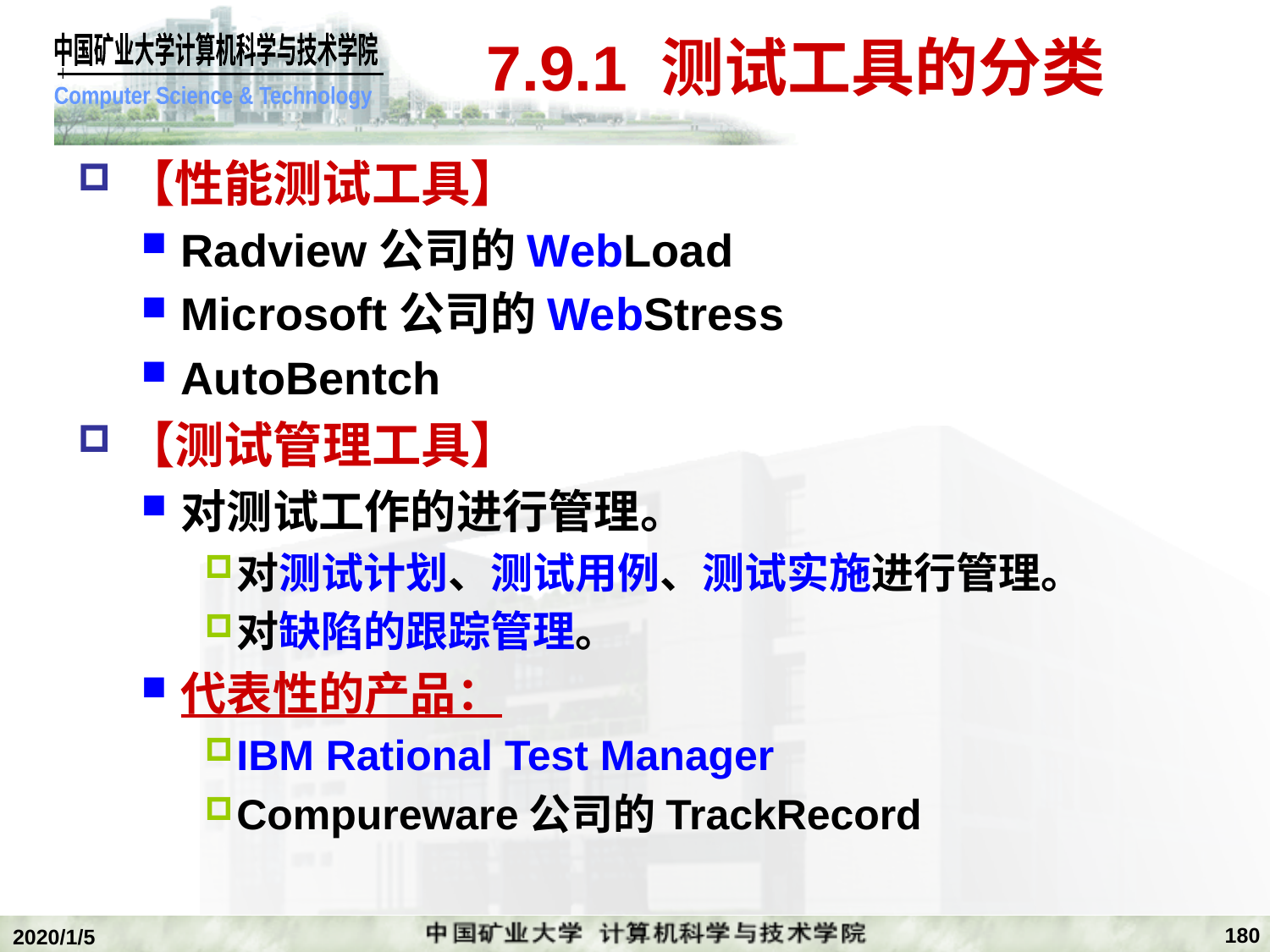

# 7.9.1 测试工具的分类
【性能测试工具】
Radview公司的WebLoad
Microsoft公司的WebStress
AutoBentch
【测试管理工具】
对测试工作的进行管理。
对测试计划、测试用例、测试实施进行管理。
对缺陷的跟踪管理。
代表性的产品：
IBM Rational Test Manager
Compureware公司的TrackRecord
180
2020/1/5